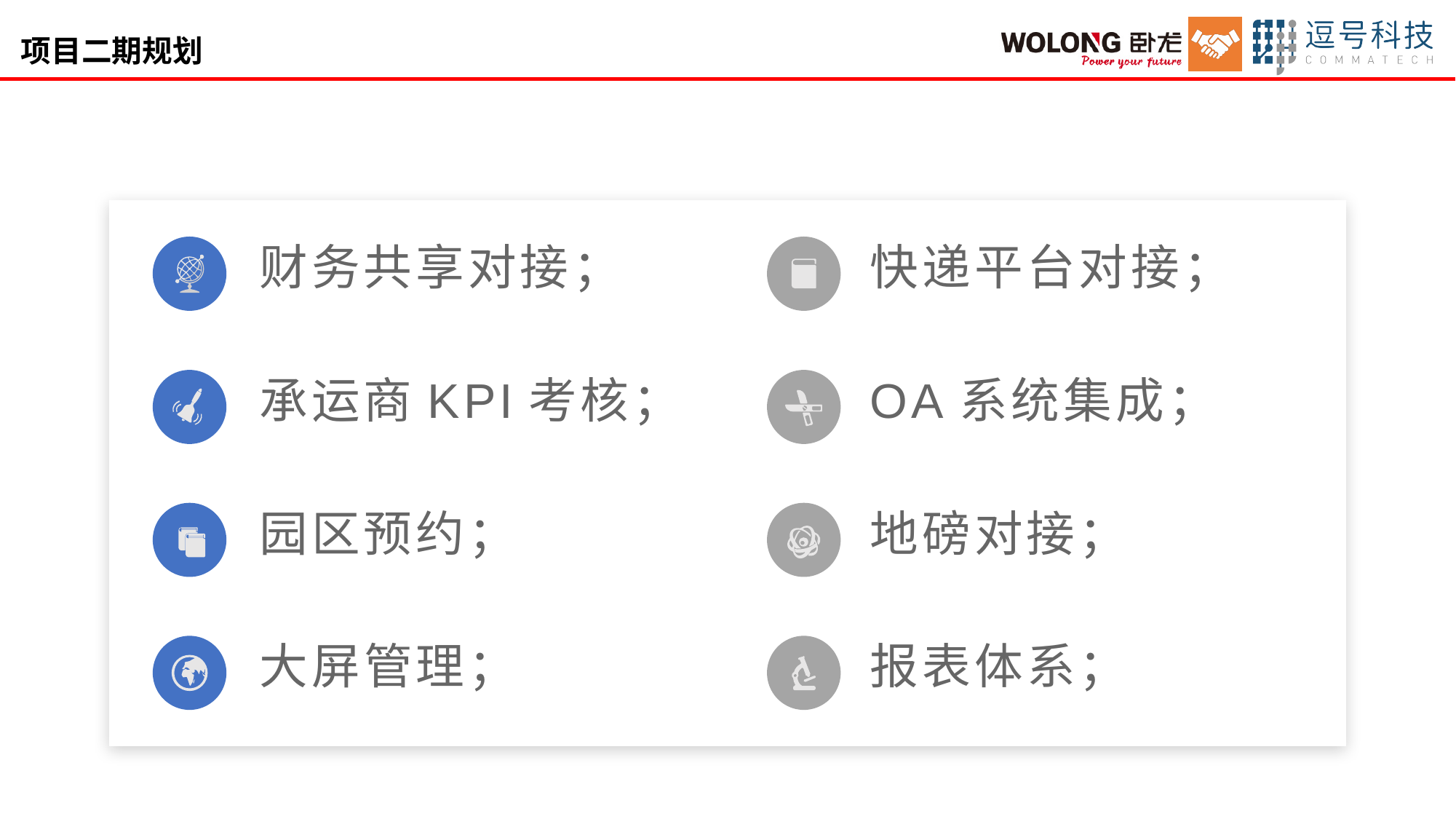

项目二期规划

财务共享对接；
快递平台对接；

承运商KPI考核；

OA系统集成；

园区预约；

地磅对接；

大屏管理；
报表体系；